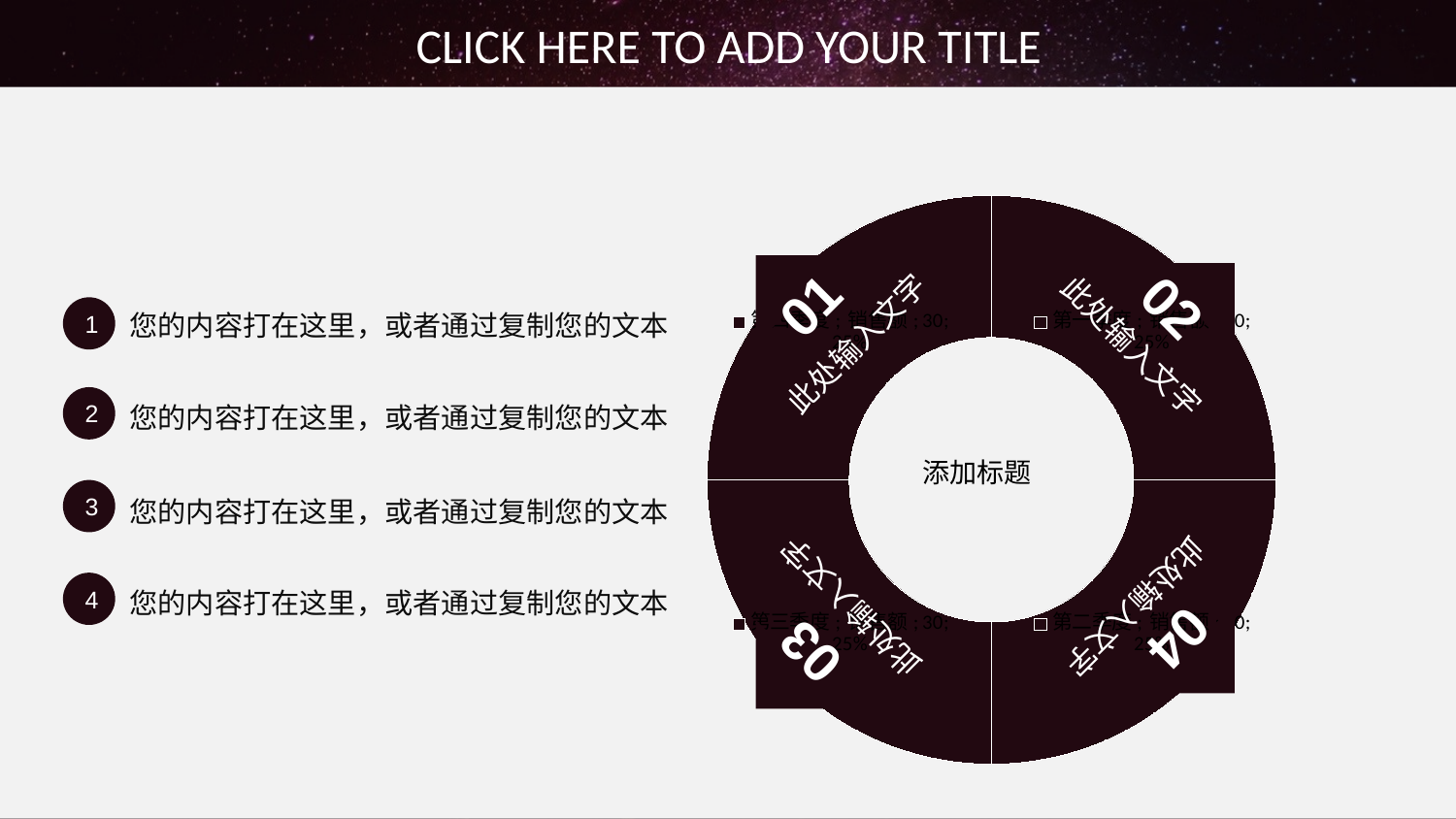

CLICK HERE TO ADD YOUR TITLE

### Chart

| Category | 销售额 |
|---|---|
| 第一季度 | 30.0 |
| 第二季度 | 30.0 |
| 第三季度 | 30.0 |
| 第四季度 | 30.0 |

01
02
此处输入文字
此处输入文字
此处输入文字
此处输入文字
04

03

1
您的内容打在这里，或者通过复制您的文本
2
您的内容打在这里，或者通过复制您的文本
添加标题
3
您的内容打在这里，或者通过复制您的文本
4
您的内容打在这里，或者通过复制您的文本